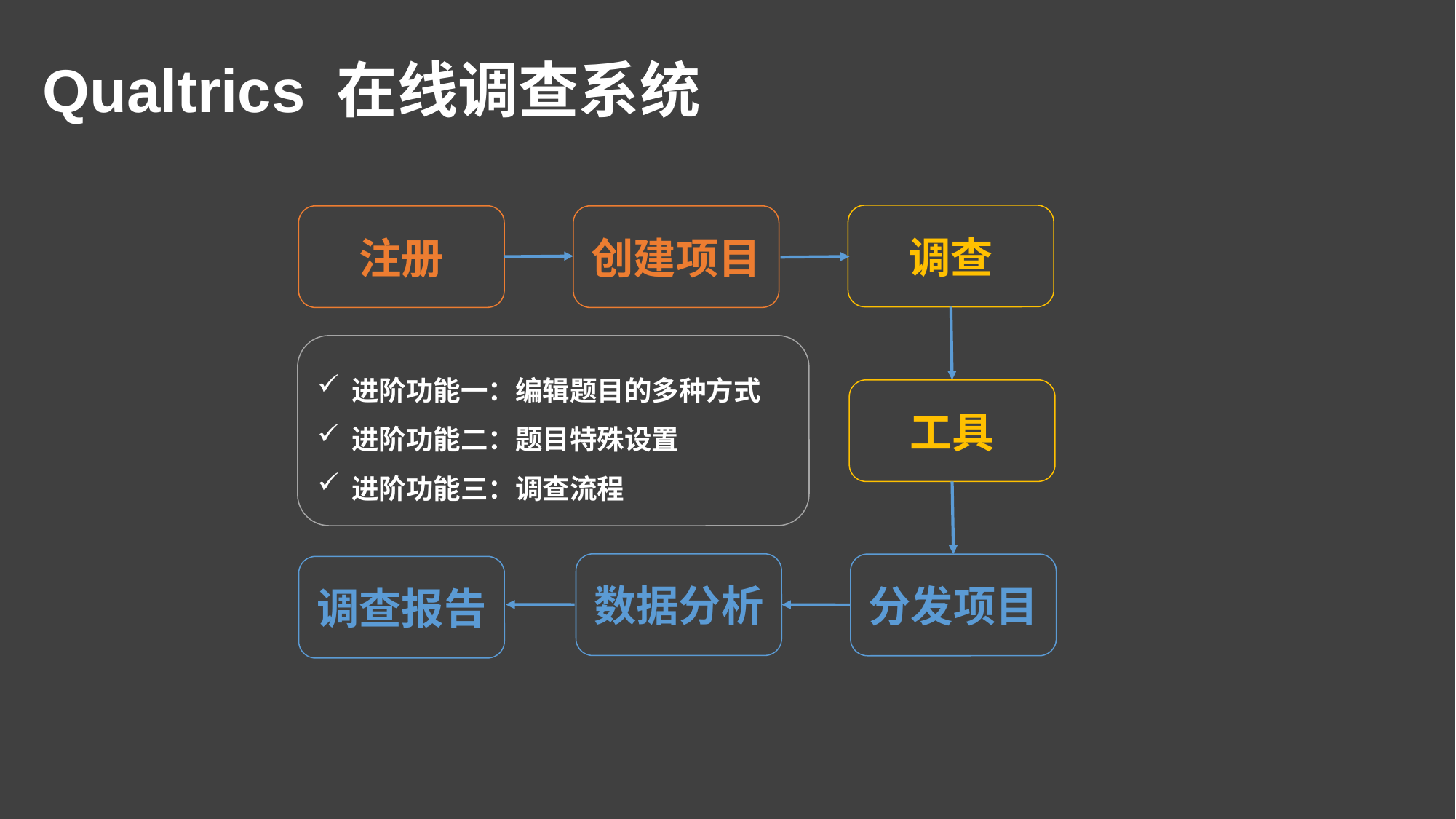

# Qualtrics 在线调查系统

调查
注册
创建项目
进阶功能一：编辑题目的多种方式
进阶功能二：题目特殊设置
进阶功能三：调查流程
工具
数据分析
分发项目
调查报告